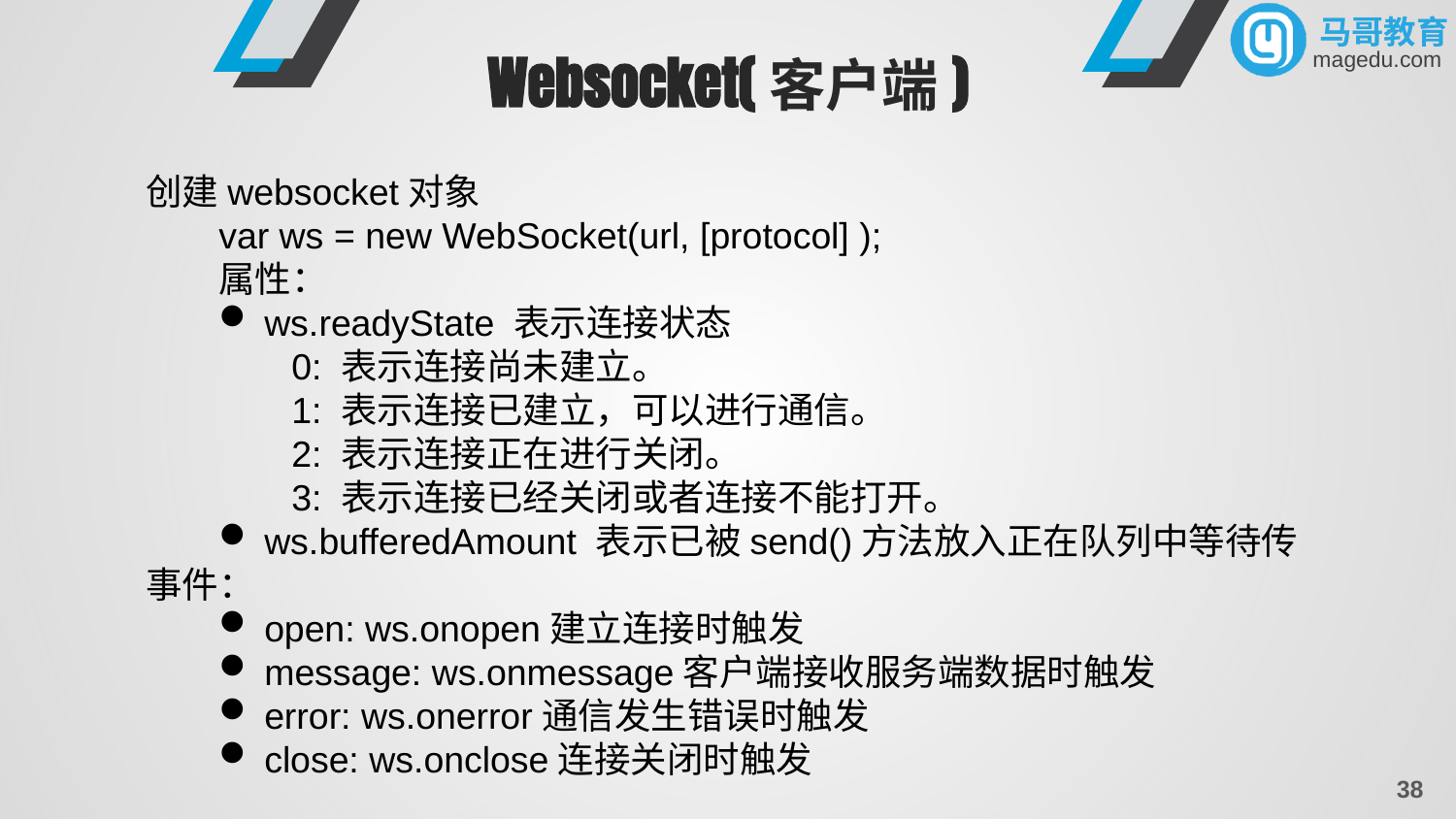

Websocket(客户端)
创建websocket对象
var ws = new WebSocket(url, [protocol] );
属性：
ws.readyState 表示连接状态
0: 表示连接尚未建立。
1: 表示连接已建立，可以进行通信。
2: 表示连接正在进行关闭。
3: 表示连接已经关闭或者连接不能打开。
ws.bufferedAmount 表示已被send()方法放入正在队列中等待传
事件：
open: ws.onopen建立连接时触发
message: ws.onmessage客户端接收服务端数据时触发
error: ws.onerror通信发生错误时触发
close: ws.onclose连接关闭时触发